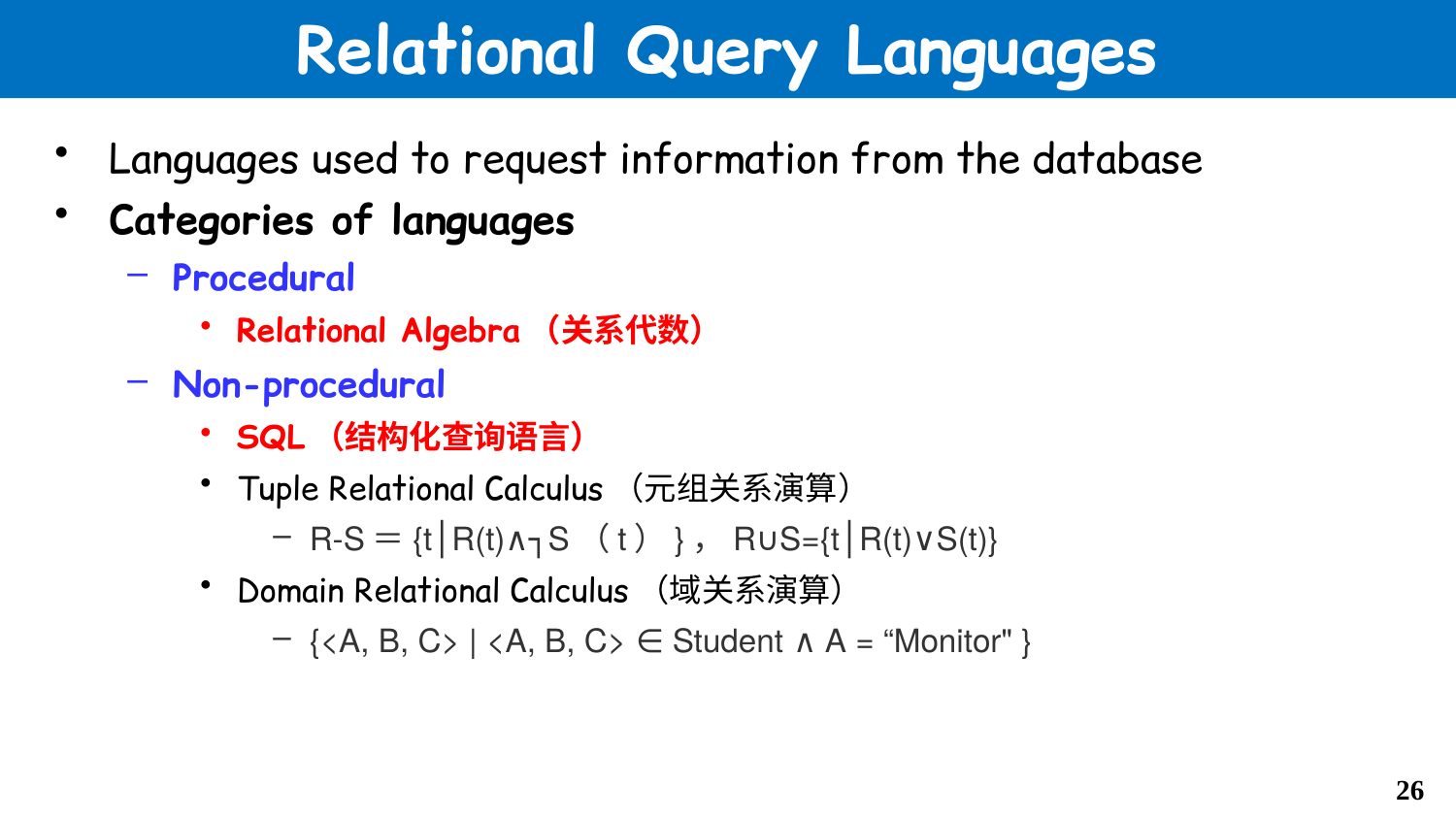

# Relational Query Languages
Languages used to request information from the database
Categories of languages
Procedural
Relational Algebra（关系代数）
Non-procedural
SQL（结构化查询语言）
Tuple Relational Calculus（元组关系演算）
R-S＝{t│R(t)∧┐S（t）}，R∪S={t│R(t)∨S(t)}
Domain Relational Calculus（域关系演算）
{<A, B, C> | <A, B, C> ∈ Student ∧ A = “Monitor" }